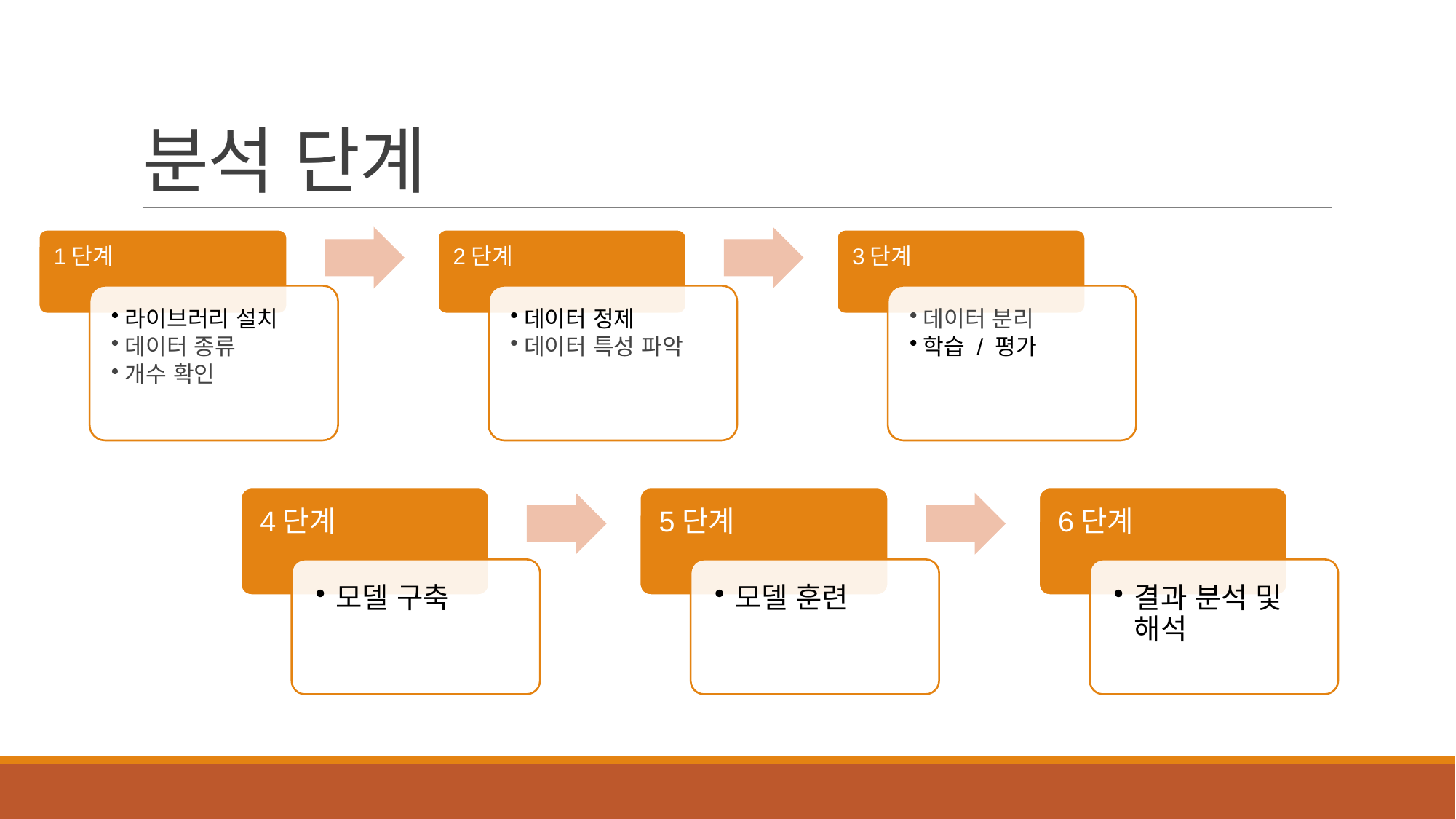

# 분석 단계
1단계
라이브러리 설치
데이터 종류
개수 확인

2단계
데이터 정제
데이터 특성 파악

3단계
데이터 분리
학습 / 평가
4단계
모델 구축

5단계
모델 훈련

6단계
결과 분석 및 해석